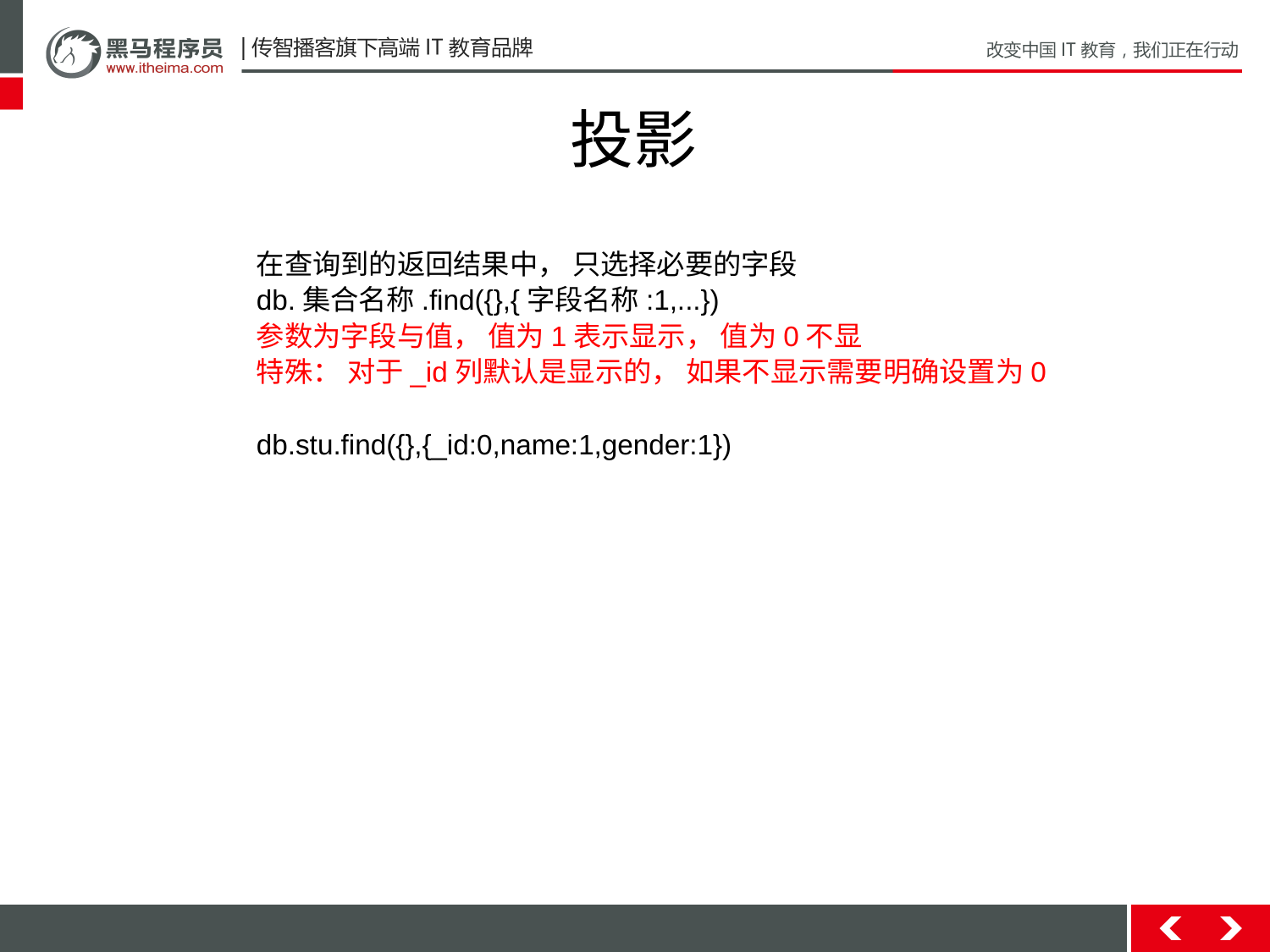

# 投影
在查询到的返回结果中， 只选择必要的字段
db.集合名称.find({},{字段名称:1,...})
参数为字段与值， 值为1表示显示， 值为0不显
特殊： 对于_id列默认是显示的， 如果不显示需要明确设置为0

db.stu.find({},{_id:0,name:1,gender:1})